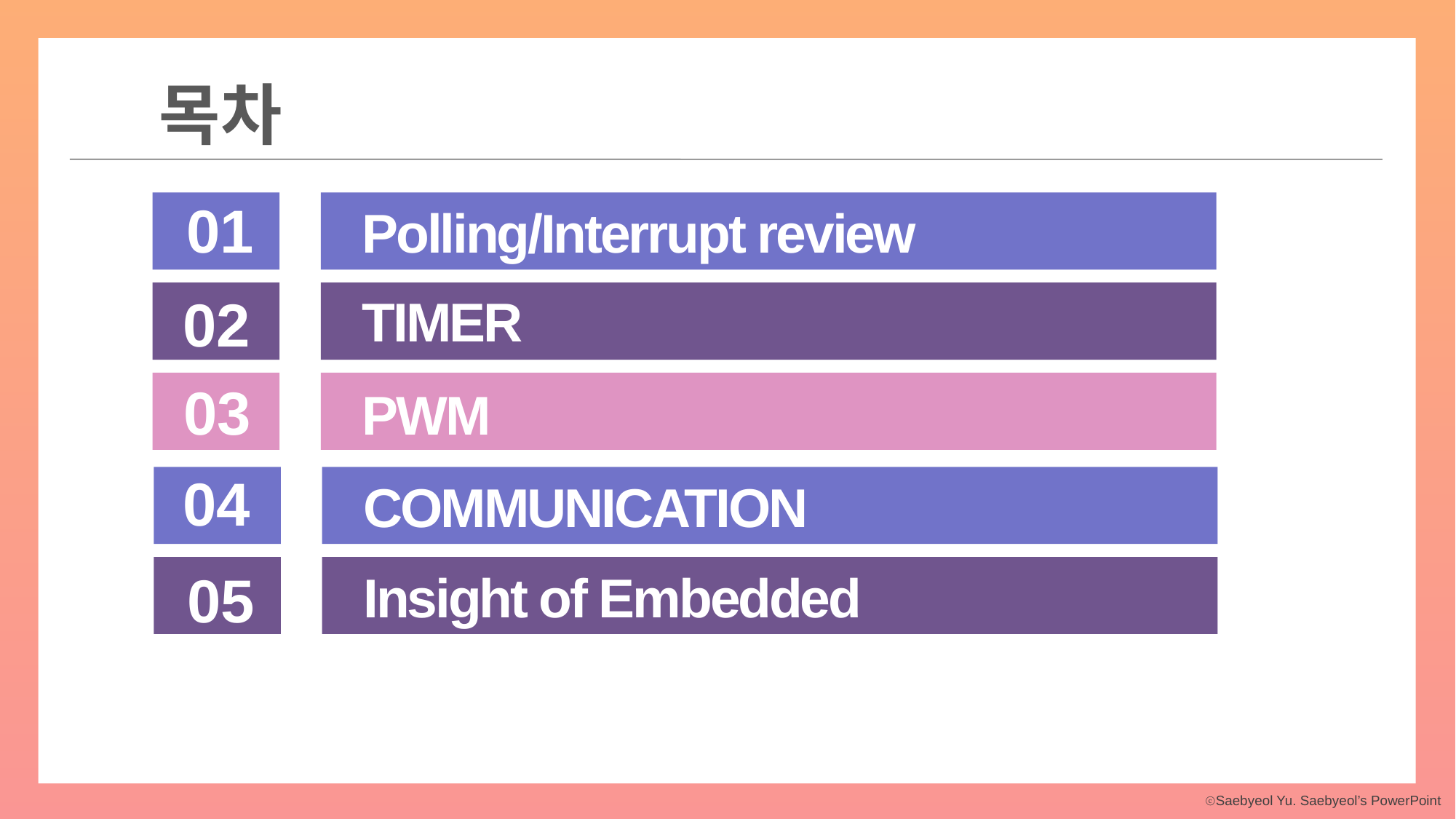

목차
01

Polling/Interrupt review
02
TIMER

03

PWM
04

COMMUNICATION
05

Insight of Embedded sys.